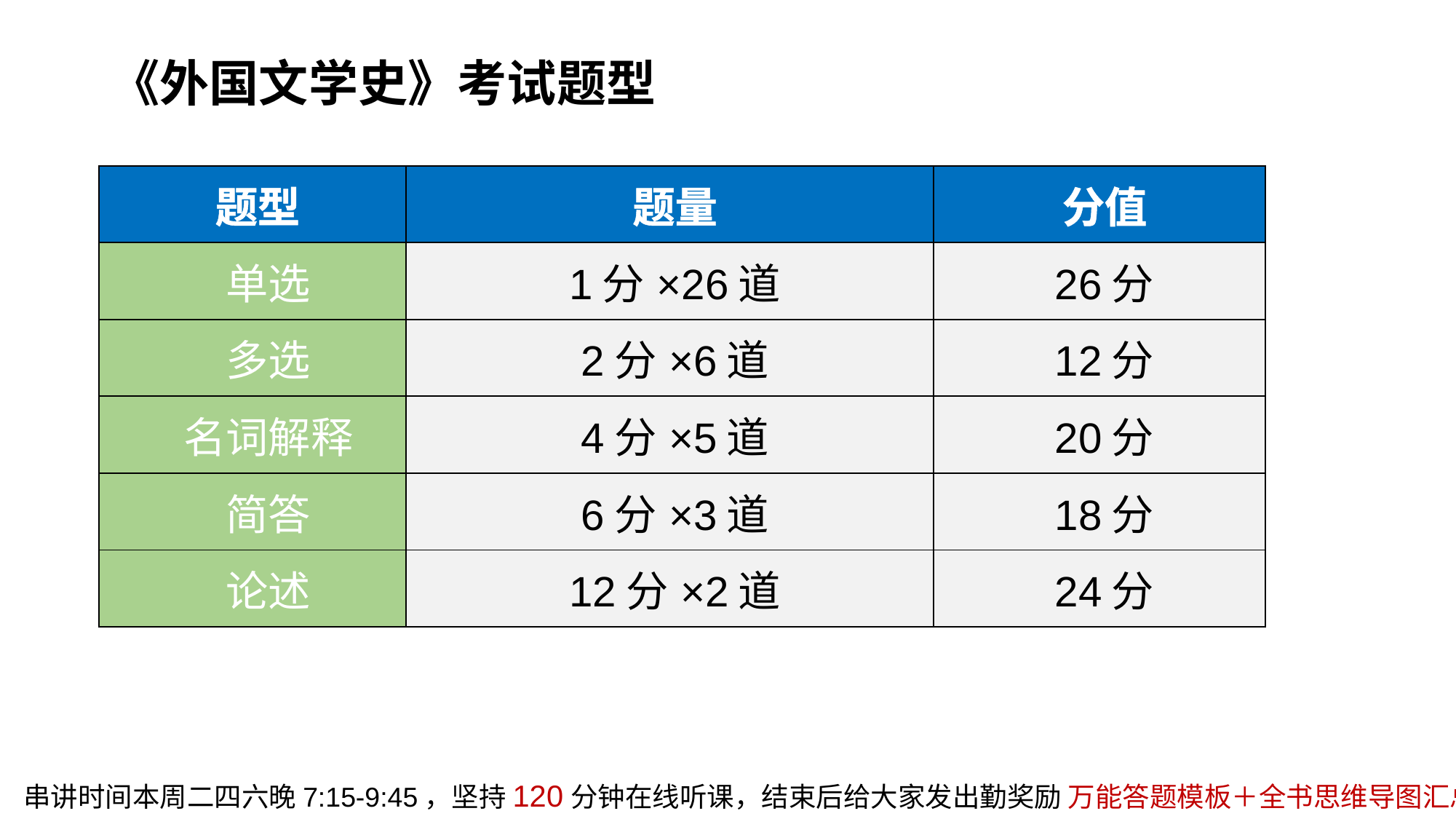

# 《外国文学史》考试题型
| 题型 | 题量 | 分值 |
| --- | --- | --- |
| 单选 | 1分×26道 | 26分 |
| 多选 | 2分×6道 | 12分 |
| 名词解释 | 4分×5道 | 20分 |
| 简答 | 6分×3道 | 18分 |
| 论述 | 12分×2道 | 24分 |